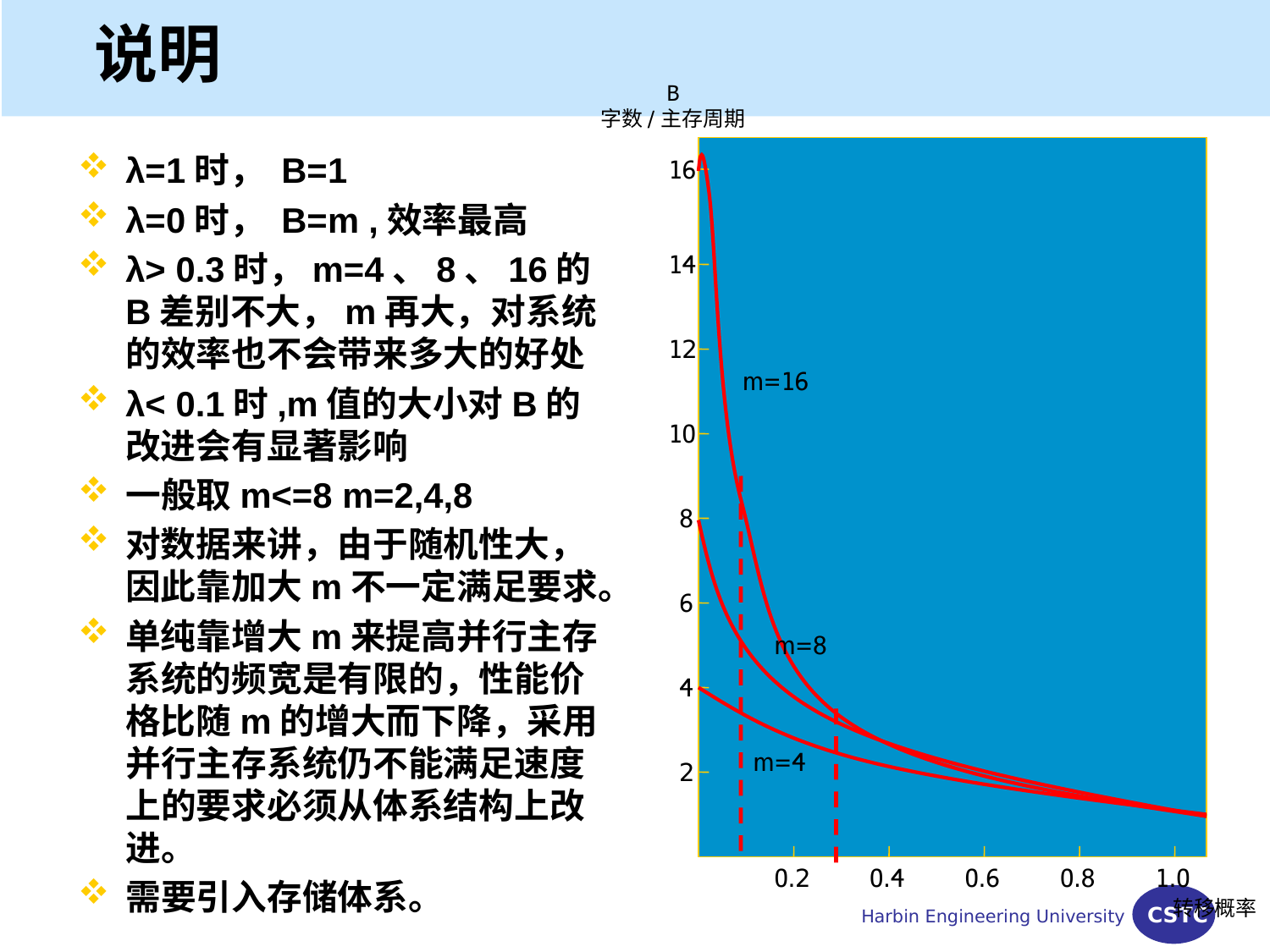

# 说明
B
字数/主存周期

16

14

12

m=16
10

8

6

m=8
4

m=4
2

0.2
0.4
0.6
0.8
1.0
λ=1时， B=1
λ=0时， B=m ,效率最高
λ> 0.3时，m=4、8、16的B差别不大，m再大，对系统的效率也不会带来多大的好处
λ< 0.1时,m值的大小对B的改进会有显著影响
一般取m<=8 m=2,4,8
对数据来讲，由于随机性大，因此靠加大m不一定满足要求。
单纯靠增大m来提高并行主存系统的频宽是有限的，性能价格比随m的增大而下降，采用并行主存系统仍不能满足速度上的要求必须从体系结构上改进。
需要引入存储体系。
转移概率
Harbin Engineering University